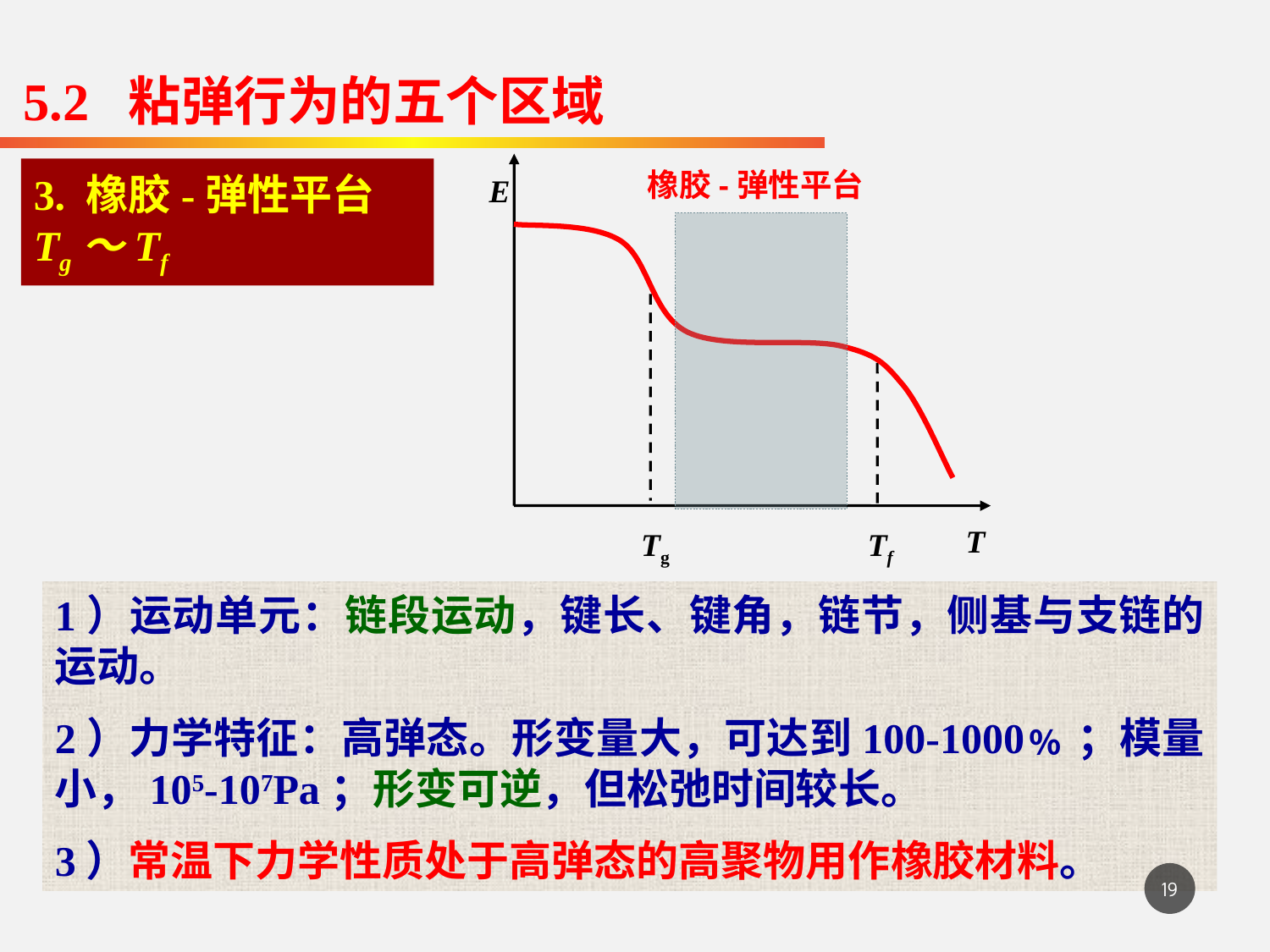

5.2  粘弹行为的五个区域

E
T
3. 橡胶-弹性平台
Tg～Tf
橡胶-弹性平台

Tg
Tf
1）运动单元：链段运动，键长、键角，链节，侧基与支链的运动。
2）力学特征：高弹态。形变量大，可达到100-1000﹪；模量小，105-107Pa；形变可逆，但松弛时间较长。
3）常温下力学性质处于高弹态的高聚物用作橡胶材料。
19